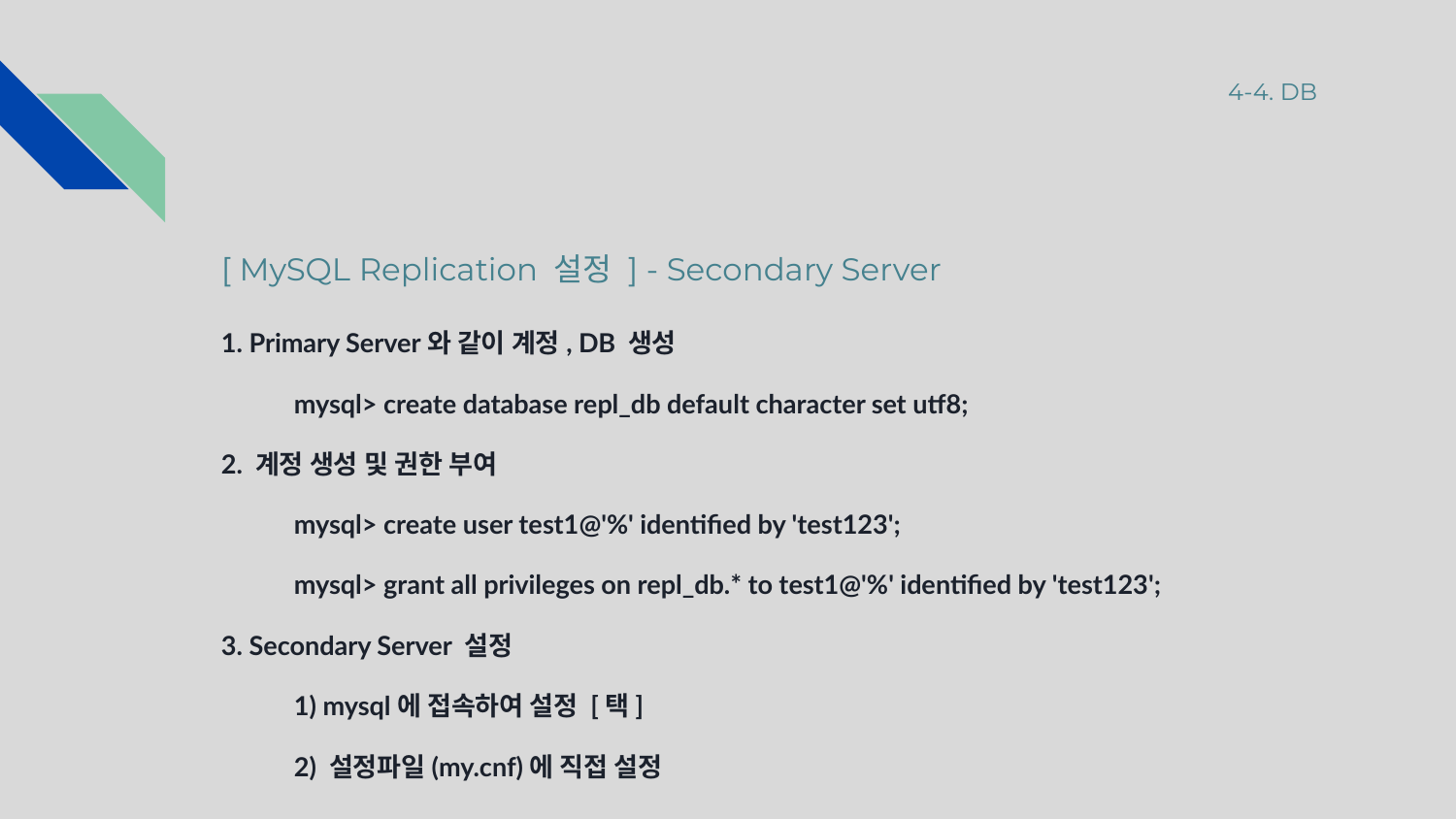

4-4. DB
# [ MySQL Replication 설정 ] - Secondary Server
1. Primary Server와 같이 계정, DB 생성
mysql> create database repl_db default character set utf8;
2. 계정 생성 및 권한 부여
mysql> create user test1@'%' identified by 'test123';
mysql> grant all privileges on repl_db.* to test1@'%' identified by 'test123';
3. Secondary Server 설정
1) mysql에 접속하여 설정 [택]
2) 설정파일(my.cnf)에 직접 설정